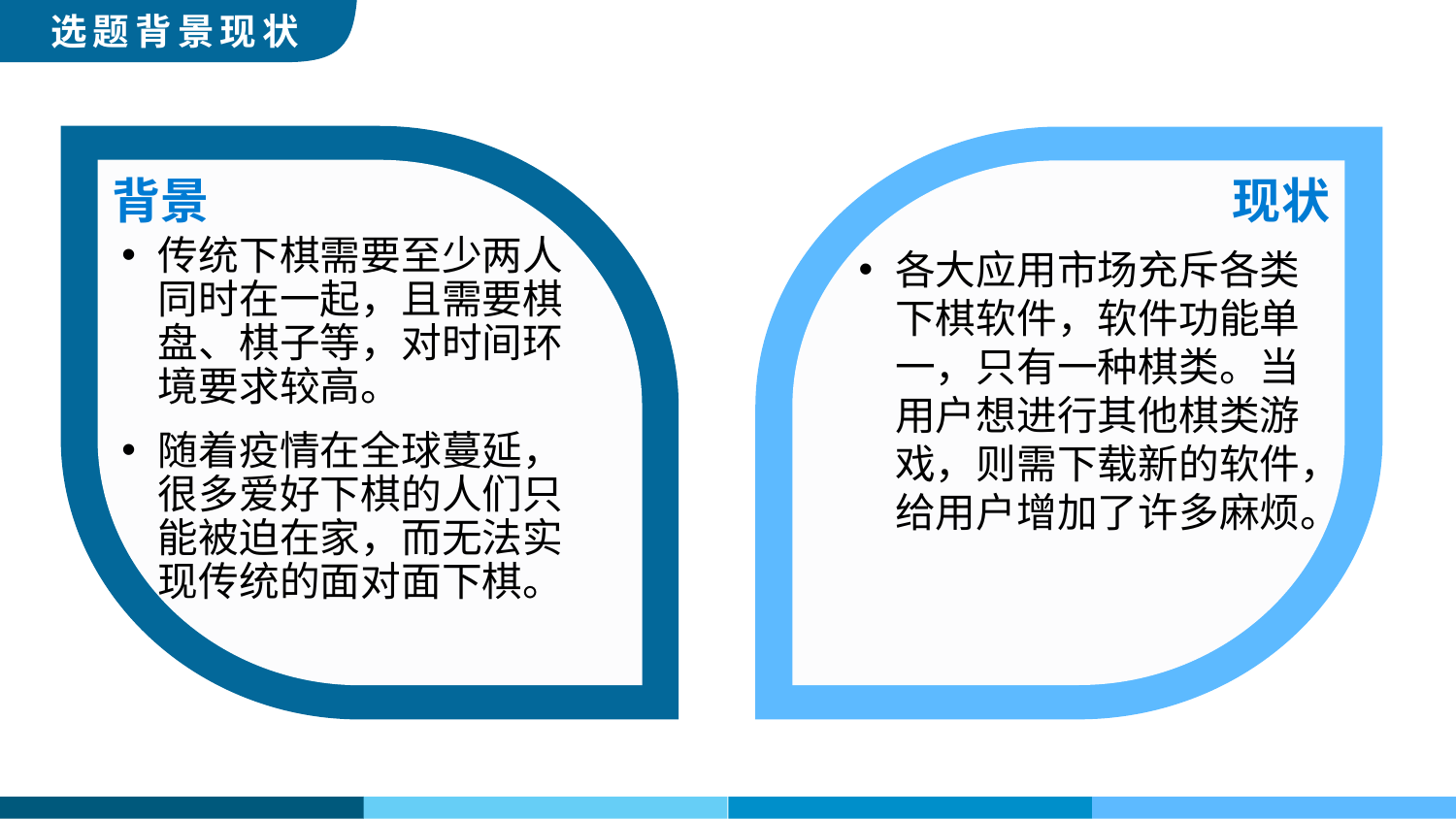

选题背景现状

背景
现状
传统下棋需要至少两人同时在一起，且需要棋盘、棋子等，对时间环境要求较高。
随着疫情在全球蔓延，很多爱好下棋的人们只能被迫在家，而无法实现传统的面对面下棋。
各大应用市场充斥各类下棋软件，软件功能单一，只有一种棋类。当用户想进行其他棋类游戏，则需下载新的软件，给用户增加了许多麻烦。